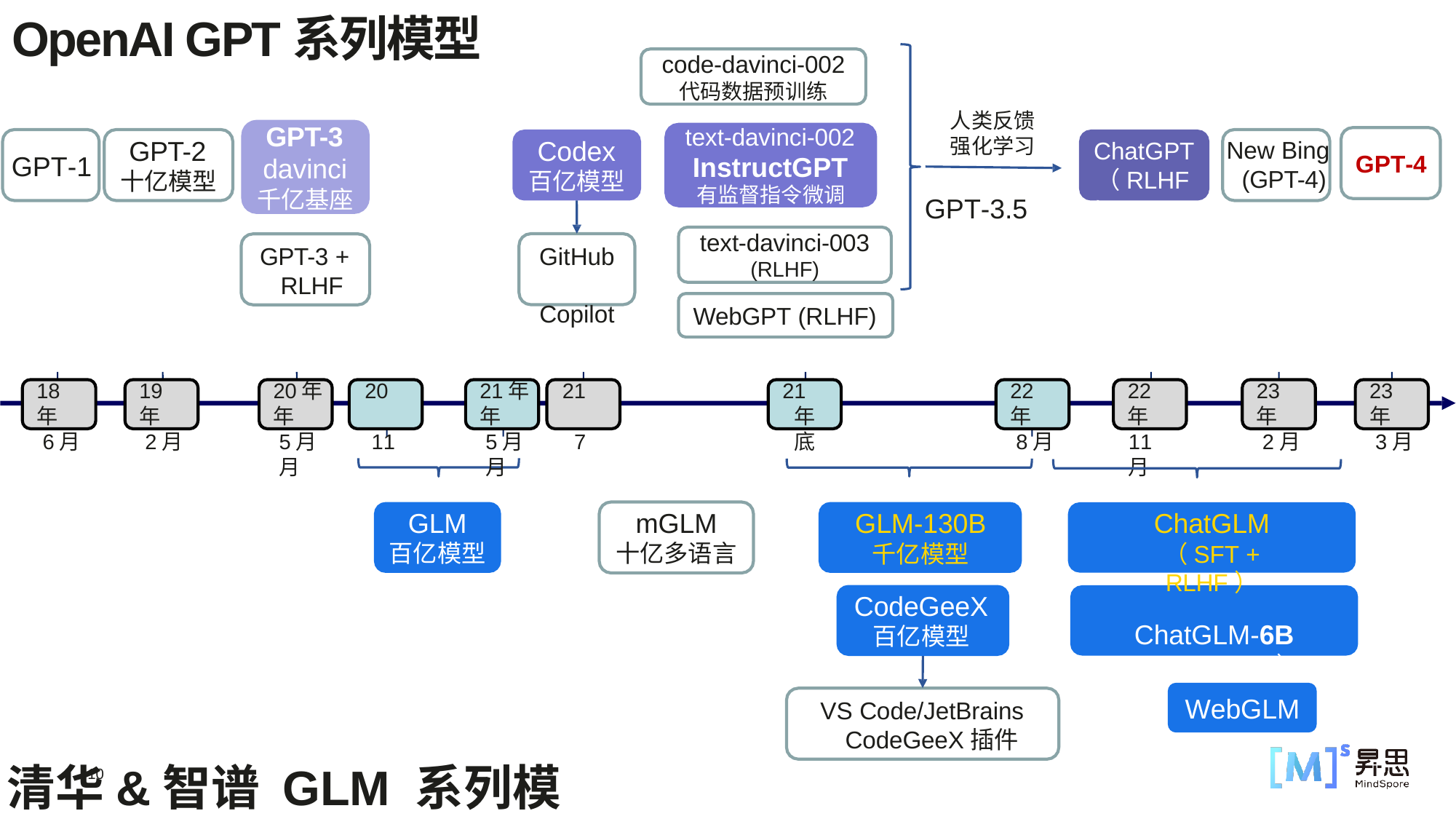

# OpenAI GPT系列模型

code-davinci-002
代码数据预训练

人类反馈 强化学习
GPT-3
davinci
千亿基座
text-davinci-002
InstructGPT
有监督指令微调
text-davinci-003
(RLHF)

GPT-2
十亿模型
Codex
百亿模型
New Bing  (GPT-4)
ChatGPT
（RLHF)
GPT-4
GPT-1
GPT-3.5

GitHub  Copilot
GPT-3 +  RLHF

WebGPT (RLHF)

18年
6月
19年
2月
20年	20年
5月	11月
21年	21年
5月	7月
21年 底
22年
8月
22年
11月
23年
2月
23年
3月

GLM
百亿模型
mGLM
十亿多语言
GLM-130B
千亿模型
CodeGeeX
百亿模型
ChatGLM
（SFT + RLHF）
ChatGLM-6B
(SFT + RLHF）

WebGLM
VS Code/JetBrains  CodeGeeX插件
清华&智谱 GLM 系列模型